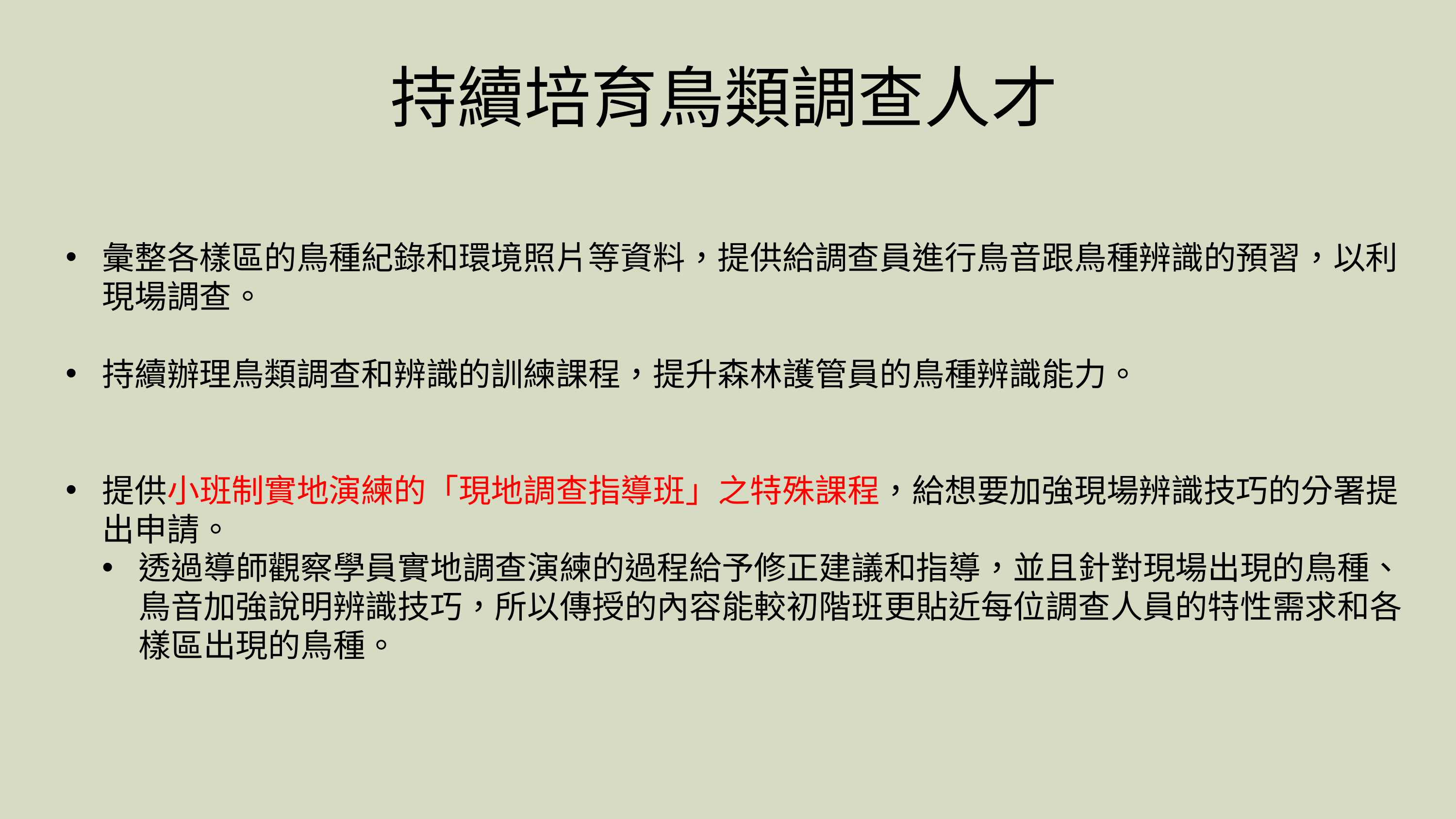

持續培育鳥類調查人才
彙整各樣區的鳥種紀錄和環境照片等資料，提供給調查員進行鳥音跟鳥種辨識的預習，以利現場調查。

持續辦理鳥類調查和辨識的訓練課程，提升森林護管員的鳥種辨識能力。

提供小班制實地演練的「現地調查指導班」之特殊課程，給想要加強現場辨識技巧的分署提出申請。
透過導師觀察學員實地調查演練的過程給予修正建議和指導，並且針對現場出現的鳥種、鳥音加強說明辨識技巧，所以傳授的內容能較初階班更貼近每位調查人員的特性需求和各樣區出現的鳥種。